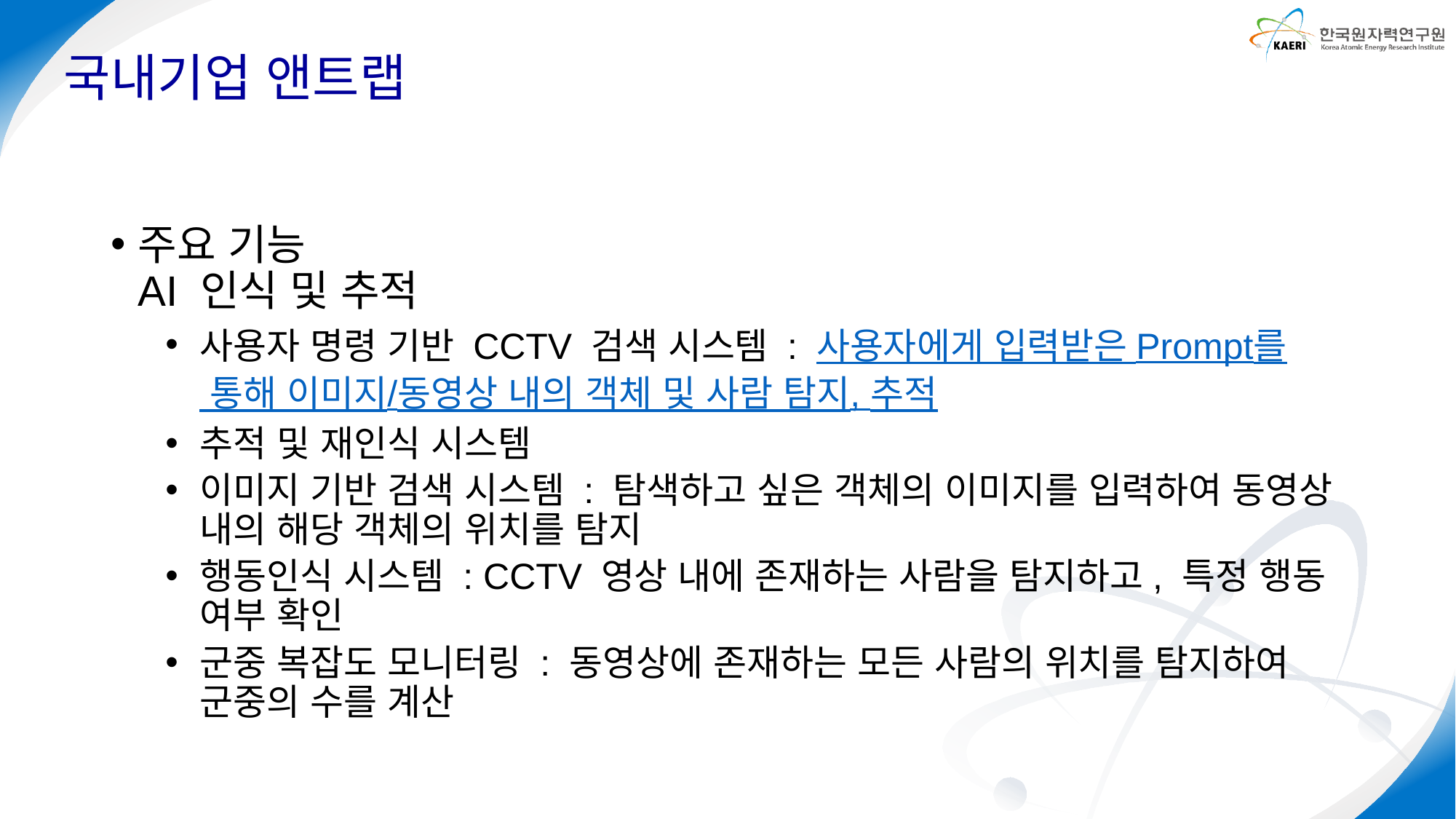

# 국내기업 앤트랩
주요 기능
AI 인식 및 추적
사용자 명령 기반 CCTV 검색 시스템 : 사용자에게 입력받은 Prompt를 통해 이미지/동영상 내의 객체 및 사람 탐지, 추적
추적 및 재인식 시스템
이미지 기반 검색 시스템 : 탐색하고 싶은 객체의 이미지를 입력하여 동영상 내의 해당 객체의 위치를 탐지
행동인식 시스템 : CCTV 영상 내에 존재하는 사람을 탐지하고, 특정 행동 여부 확인
군중 복잡도 모니터링 : 동영상에 존재하는 모든 사람의 위치를 탐지하여 군중의 수를 계산